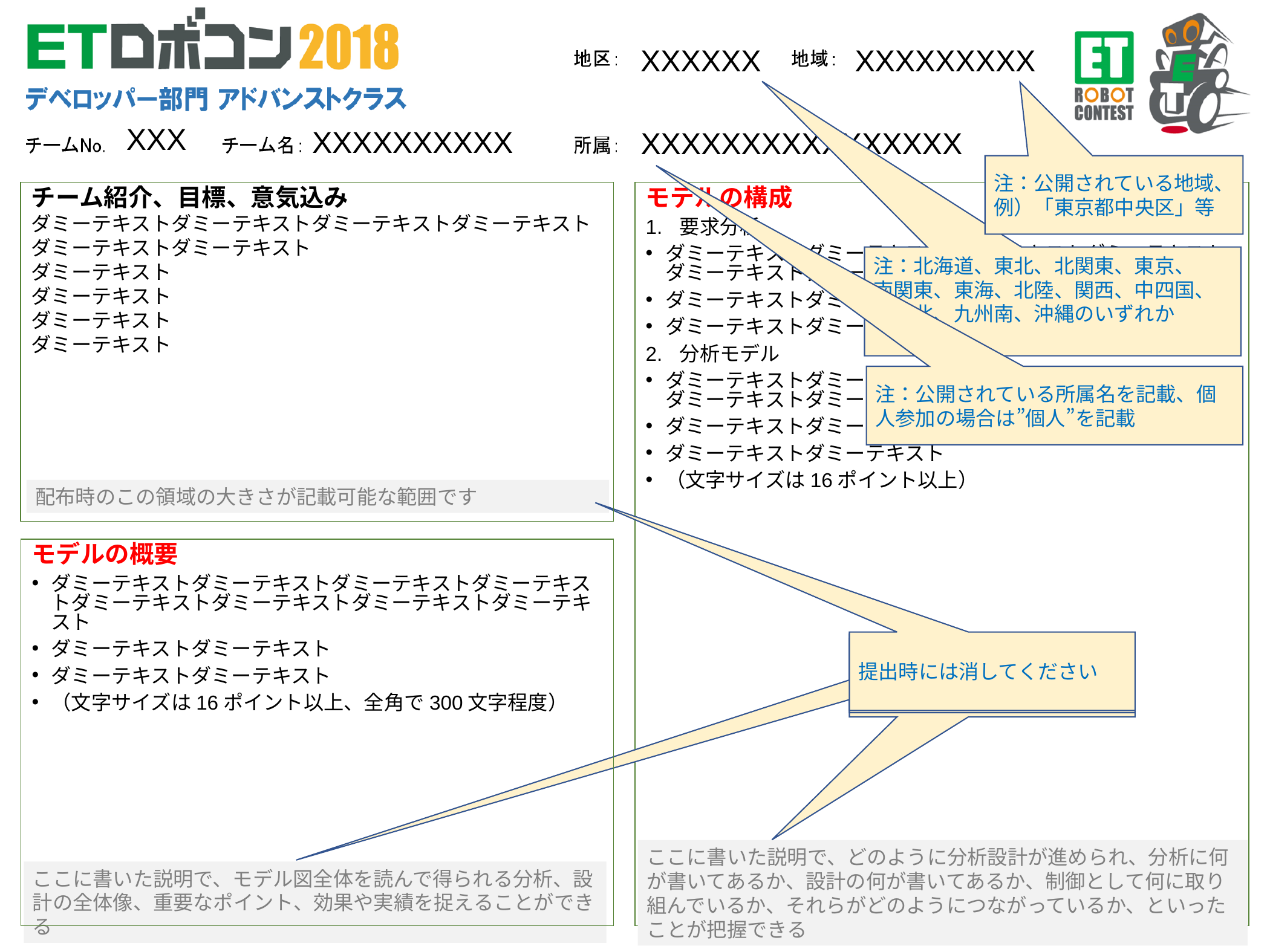

XXXXXX
XXXXXXXXX
XXX
XXXXXXXXXXXXXXXX
XXXXXXXXXX
注：公開されている地域、
例）「東京都中央区」等
チーム紹介、目標、意気込み
ダミーテキストダミーテキストダミーテキストダミーテキスト
ダミーテキストダミーテキスト
ダミーテキスト
ダミーテキスト
ダミーテキスト
ダミーテキスト

モデルの構成
要求分析
ダミーテキストダミーテキストダミーテキストダミーテキストダミーテキストダミーテキストダミーテキストダミーテキスト
ダミーテキストダミーテキスト
ダミーテキストダミーテキスト
分析モデル
ダミーテキストダミーテキストダミーテキストダミーテキストダミーテキストダミーテキストダミーテキストダミーテキスト
ダミーテキストダミーテキスト
ダミーテキストダミーテキスト
（文字サイズは16ポイント以上）

注：北海道、東北、北関東、東京、
南関東、東海、北陸、関西、中四国、
九州北、九州南、沖縄のいずれか

注：公開されている所属名を記載、個人参加の場合は”個人”を記載
配布時のこの領域の大きさが記載可能な範囲です
モデルの概要
ダミーテキストダミーテキストダミーテキストダミーテキストダミーテキストダミーテキストダミーテキストダミーテキスト
ダミーテキストダミーテキスト
ダミーテキストダミーテキスト
（文字サイズは16ポイント以上、全角で300文字程度）

提出時には消してください
提出時には消してください
提出時には消してください
ここに書いた説明で、どのように分析設計が進められ、分析に何が書いてあるか、設計の何が書いてあるか、制御として何に取り組んでいるか、それらがどのようにつながっているか、といったことが把握できる
ここに書いた説明で、モデル図全体を読んで得られる分析、設計の全体像、重要なポイント、効果や実績を捉えることができる